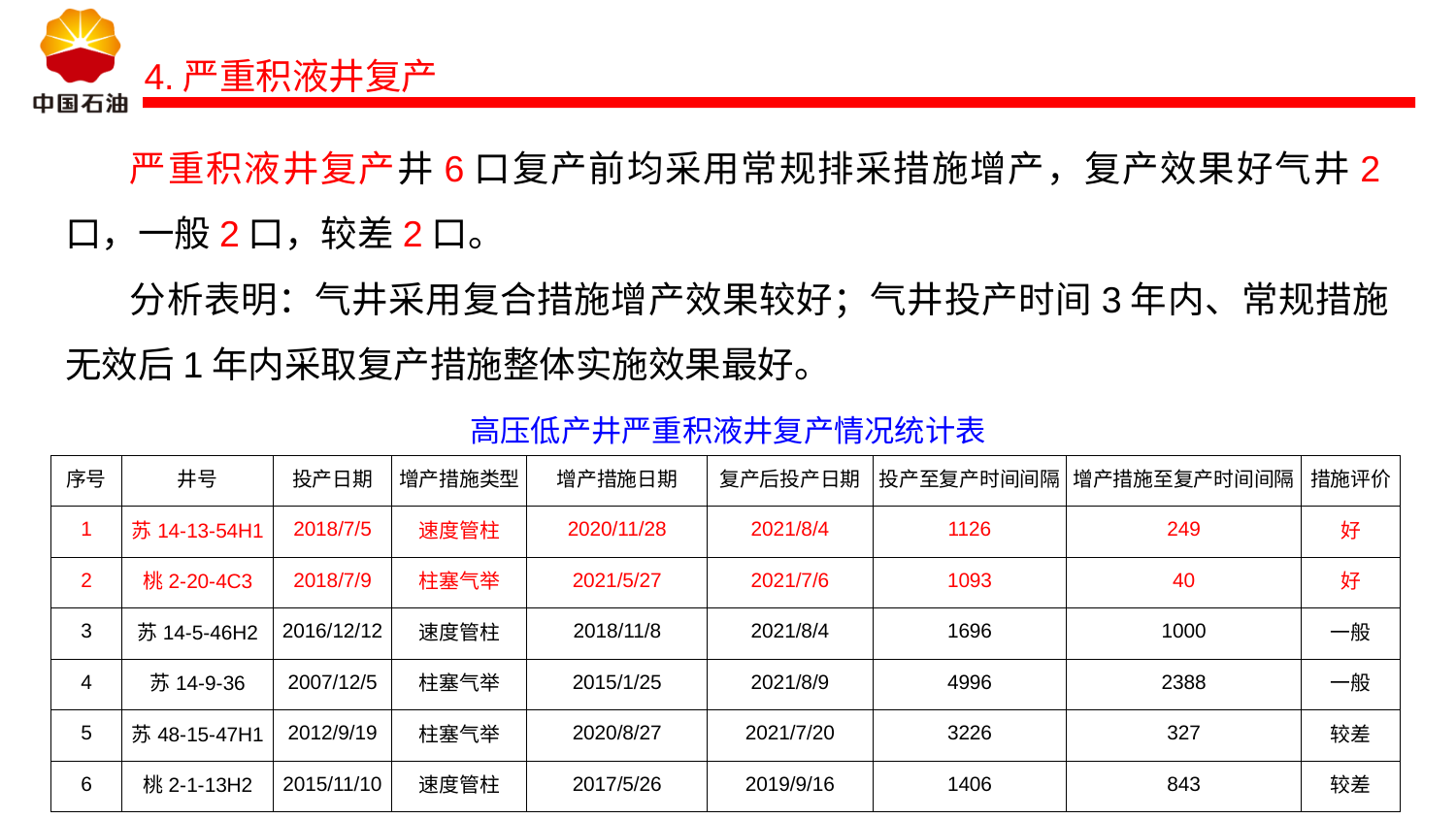

4.严重积液井复产
严重积液井复产井6口复产前均采用常规排采措施增产，复产效果好气井2口，一般2口，较差2口。
分析表明：气井采用复合措施增产效果较好；气井投产时间3年内、常规措施无效后1年内采取复产措施整体实施效果最好。
高压低产井严重积液井复产情况统计表
| 序号 | 井号 | 投产日期 | 增产措施类型 | 增产措施日期 | 复产后投产日期 | 投产至复产时间间隔 | 增产措施至复产时间间隔 | 措施评价 |
| --- | --- | --- | --- | --- | --- | --- | --- | --- |
| 1 | 苏14-13-54H1 | 2018/7/5 | 速度管柱 | 2020/11/28 | 2021/8/4 | 1126 | 249 | 好 |
| 2 | 桃2-20-4C3 | 2018/7/9 | 柱塞气举 | 2021/5/27 | 2021/7/6 | 1093 | 40 | 好 |
| 3 | 苏14-5-46H2 | 2016/12/12 | 速度管柱 | 2018/11/8 | 2021/8/4 | 1696 | 1000 | 一般 |
| 4 | 苏14-9-36 | 2007/12/5 | 柱塞气举 | 2015/1/25 | 2021/8/9 | 4996 | 2388 | 一般 |
| 5 | 苏48-15-47H1 | 2012/9/19 | 柱塞气举 | 2020/8/27 | 2021/7/20 | 3226 | 327 | 较差 |
| 6 | 桃2-1-13H2 | 2015/11/10 | 速度管柱 | 2017/5/26 | 2019/9/16 | 1406 | 843 | 较差 |